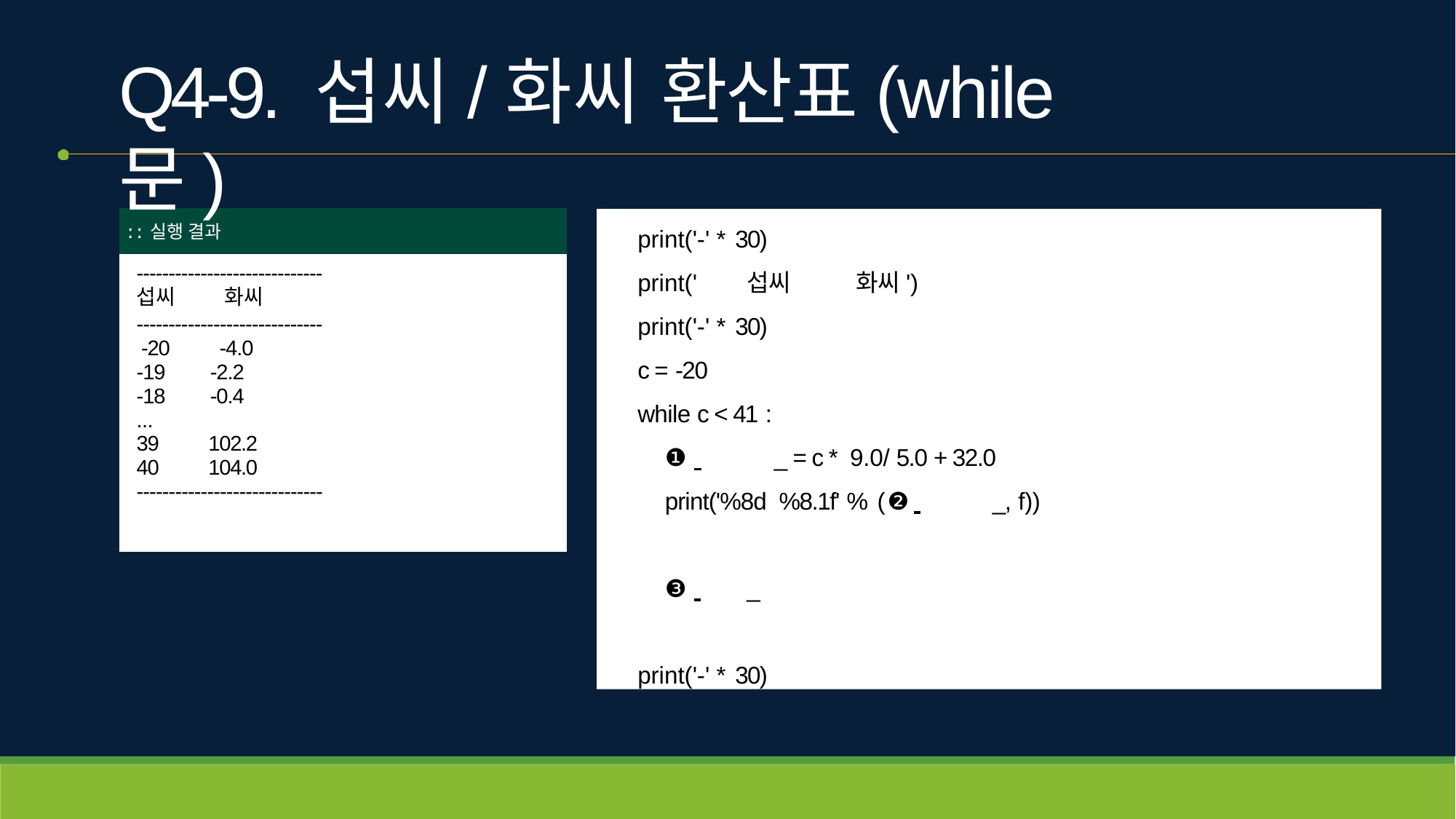

# Q4-9. 섭씨/화씨 환산표(while문)

| ː ː 실행 결과 |
| --- |
| ----------------------------- 섭씨 화씨 ----------------------------- -20 -4.0 -19 -2.2 -18 -0.4 ... 39 102.2 40 104.0 ----------------------------- |
print('-' * 30)
print('	섭씨	화씨')
print('-' * 30)
c = -20
while c < 41 :
❶ 	_ = c * 9.0/ 5.0 + 32.0  print('%8d  %8.1f' %  (❷ 	_, f))
❸ 	_  print('-' * 30)